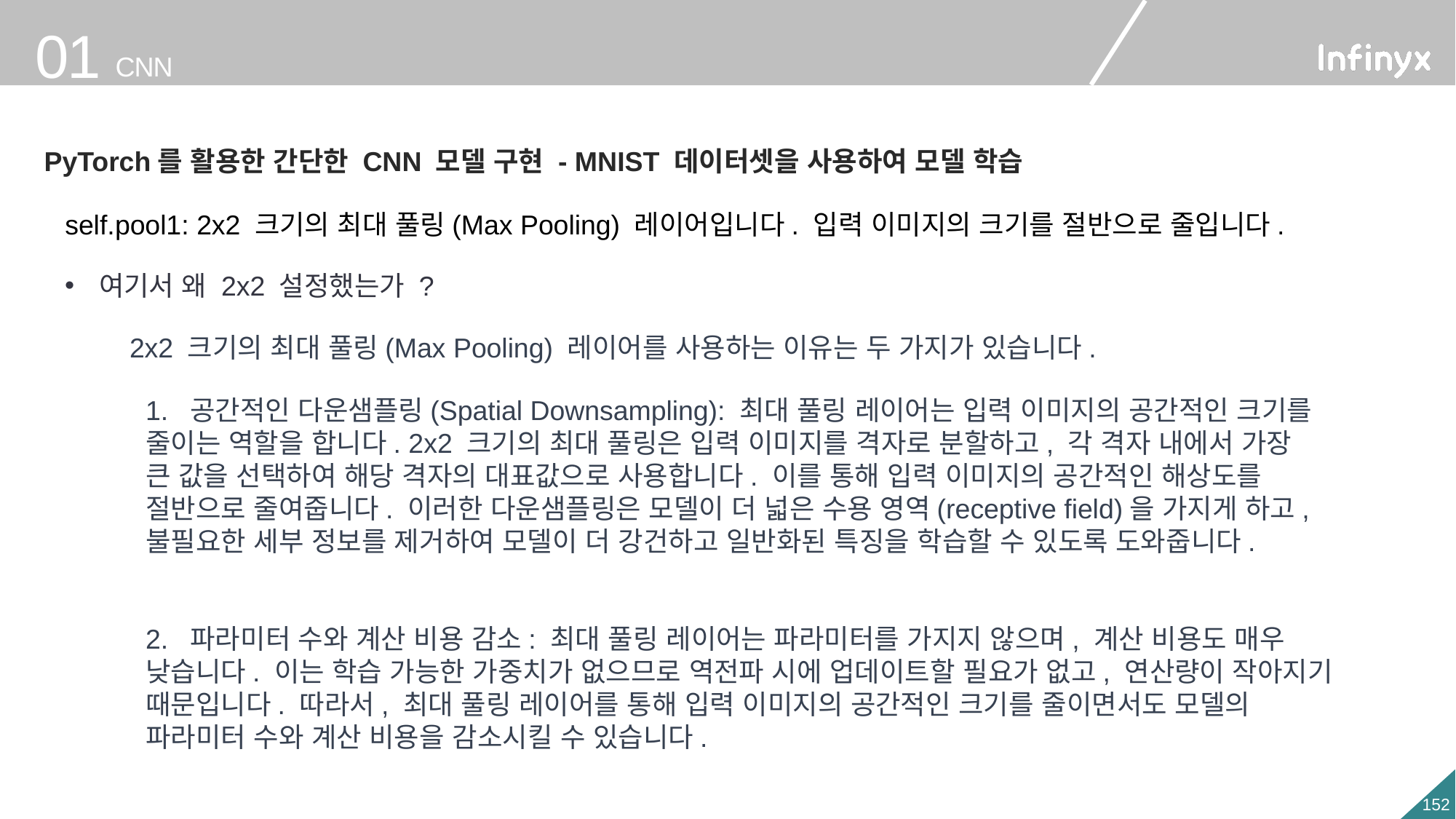

PyTorch를 활용한 간단한 CNN 모델 구현 - MNIST 데이터셋을 사용하여 모델 학습
self.pool1: 2x2 크기의 최대 풀링(Max Pooling) 레이어입니다. 입력 이미지의 크기를 절반으로 줄입니다.
여기서 왜 2x2 설정했는가 ?
2x2 크기의 최대 풀링(Max Pooling) 레이어를 사용하는 이유는 두 가지가 있습니다.
1.  공간적인 다운샘플링(Spatial Downsampling): 최대 풀링 레이어는 입력 이미지의 공간적인 크기를 줄이는 역할을 합니다. 2x2 크기의 최대 풀링은 입력 이미지를 격자로 분할하고, 각 격자 내에서 가장 큰 값을 선택하여 해당 격자의 대표값으로 사용합니다. 이를 통해 입력 이미지의 공간적인 해상도를 절반으로 줄여줍니다. 이러한 다운샘플링은 모델이 더 넓은 수용 영역(receptive field)을 가지게 하고, 불필요한 세부 정보를 제거하여 모델이 더 강건하고 일반화된 특징을 학습할 수 있도록 도와줍니다.
2.  파라미터 수와 계산 비용 감소: 최대 풀링 레이어는 파라미터를 가지지 않으며, 계산 비용도 매우 낮습니다. 이는 학습 가능한 가중치가 없으므로 역전파 시에 업데이트할 필요가 없고, 연산량이 작아지기 때문입니다. 따라서, 최대 풀링 레이어를 통해 입력 이미지의 공간적인 크기를 줄이면서도 모델의 파라미터 수와 계산 비용을 감소시킬 수 있습니다.